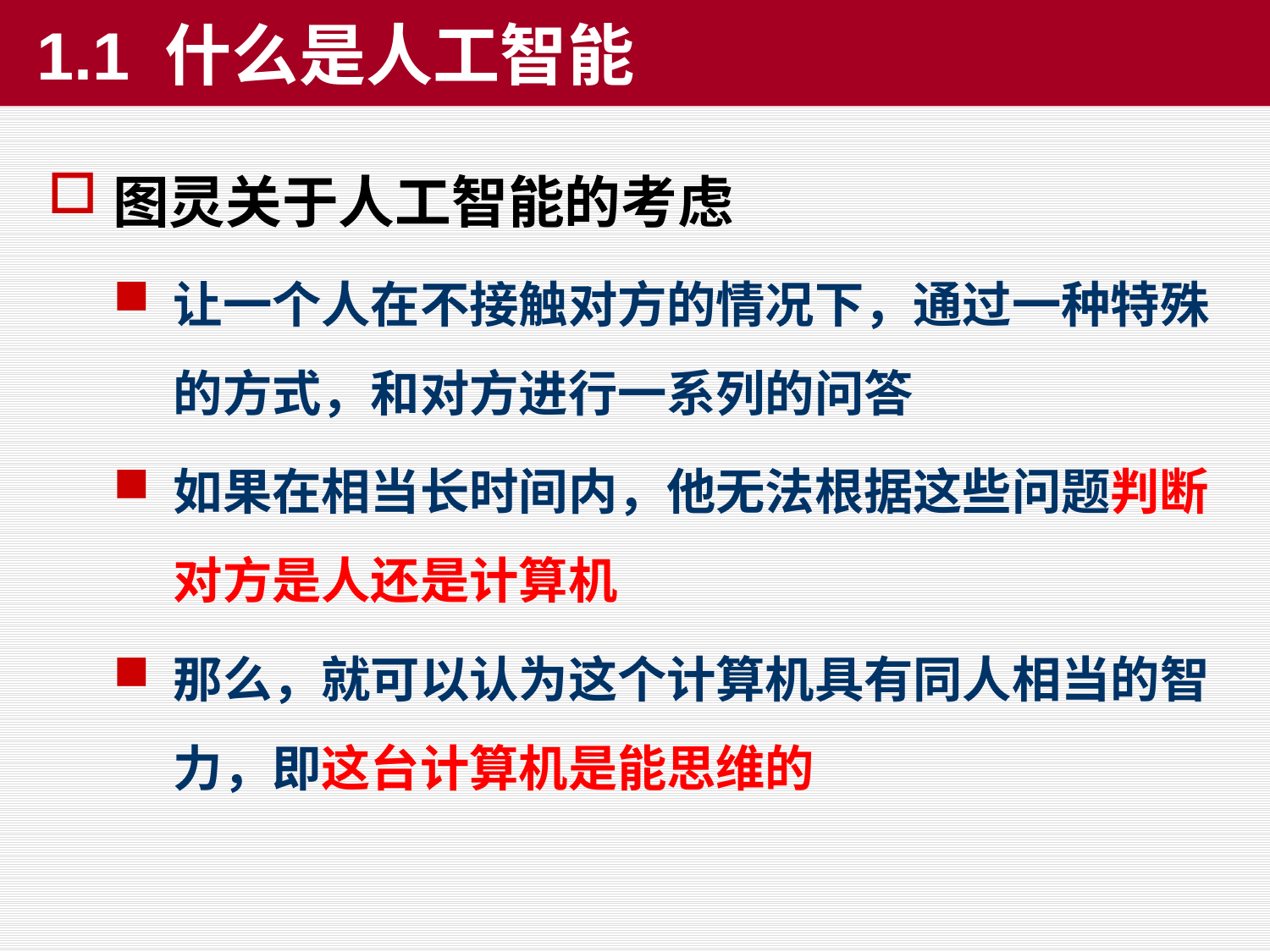

1.1 什么是人工智能
图灵关于人工智能的考虑
让一个人在不接触对方的情况下，通过一种特殊的方式，和对方进行一系列的问答
如果在相当长时间内，他无法根据这些问题判断对方是人还是计算机
那么，就可以认为这个计算机具有同人相当的智力，即这台计算机是能思维的